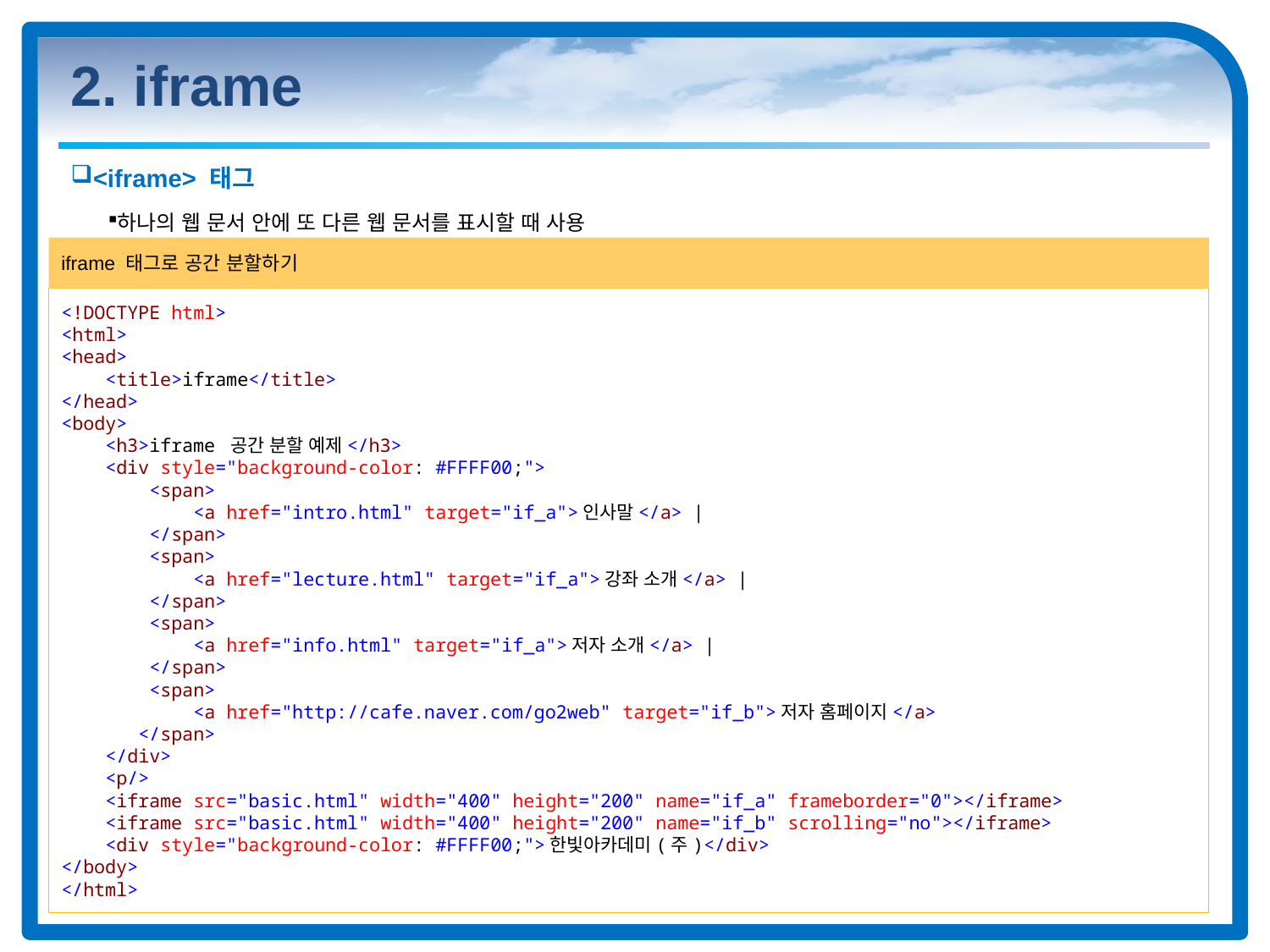

# 2. iframe
<iframe> 태그
하나의 웹 문서 안에 또 다른 웹 문서를 표시할 때 사용
iframe 태그로 공간 분할하기
<!DOCTYPE html>
<html>
<head>
    <title>iframe</title>
</head>
<body>
    <h3>iframe 공간 분할 예제</h3>
    <div style="background-color: #FFFF00;">
        <span>
            <a href="intro.html" target="if_a">인사말</a> |
        </span>
        <span>
            <a href="lecture.html" target="if_a">강좌 소개</a> |
        </span>
        <span>
            <a href="info.html" target="if_a">저자 소개</a> |
        </span>
        <span>
            <a href="http://cafe.naver.com/go2web" target="if_b">저자 홈페이지</a>
       </span>
    </div>
    <p/>
    <iframe src="basic.html" width="400" height="200" name="if_a" frameborder="0"></iframe>
    <iframe src="basic.html" width="400" height="200" name="if_b" scrolling="no"></iframe>
    <div style="background-color: #FFFF00;">한빛아카데미(주)</div>
</body>
</html>